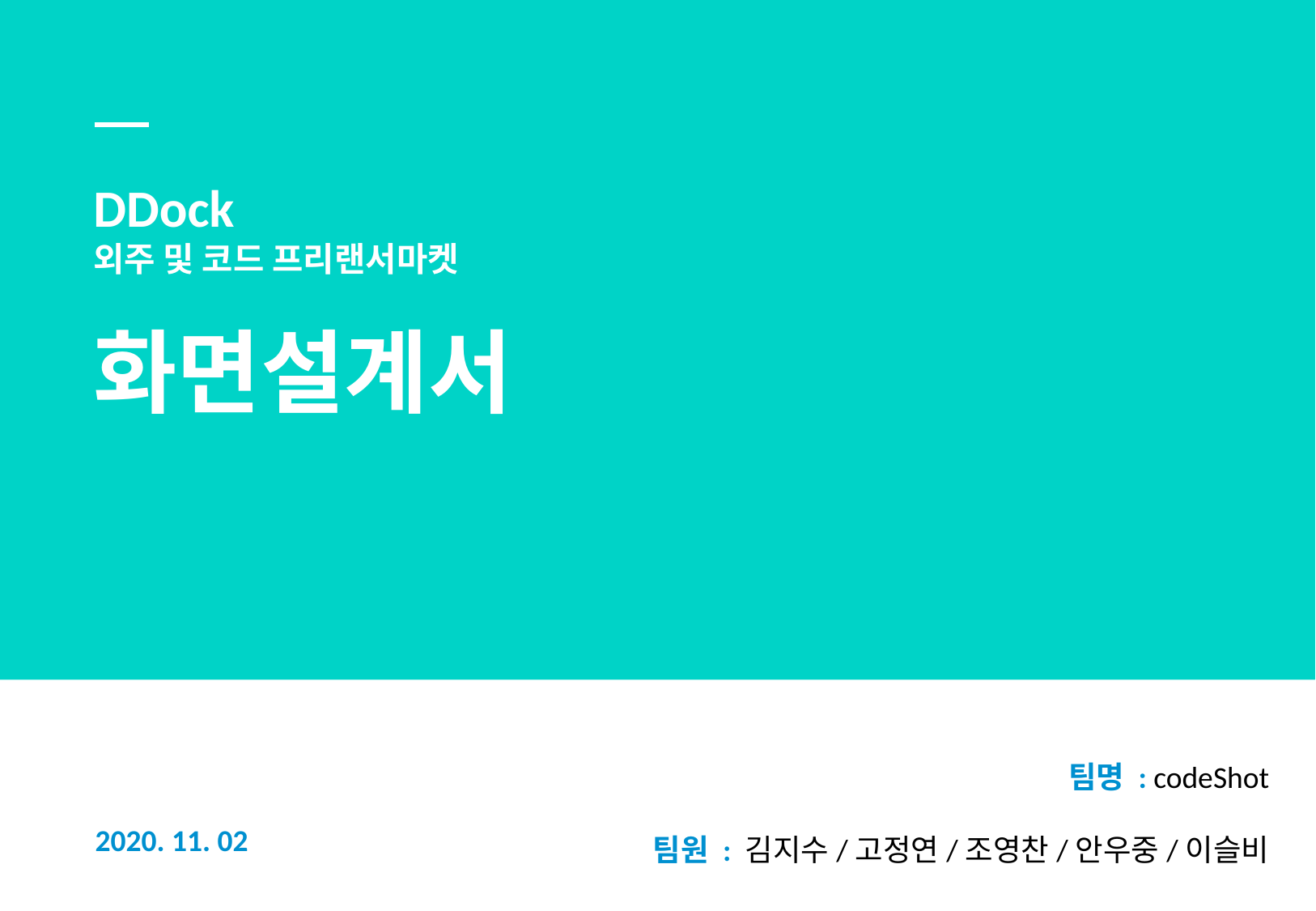

DDock
외주 및 코드 프리랜서마켓

화면설계서
팀명 : codeShot

팀원 : 김지수/고정연/조영찬/안우중/이슬비
2020. 11. 02